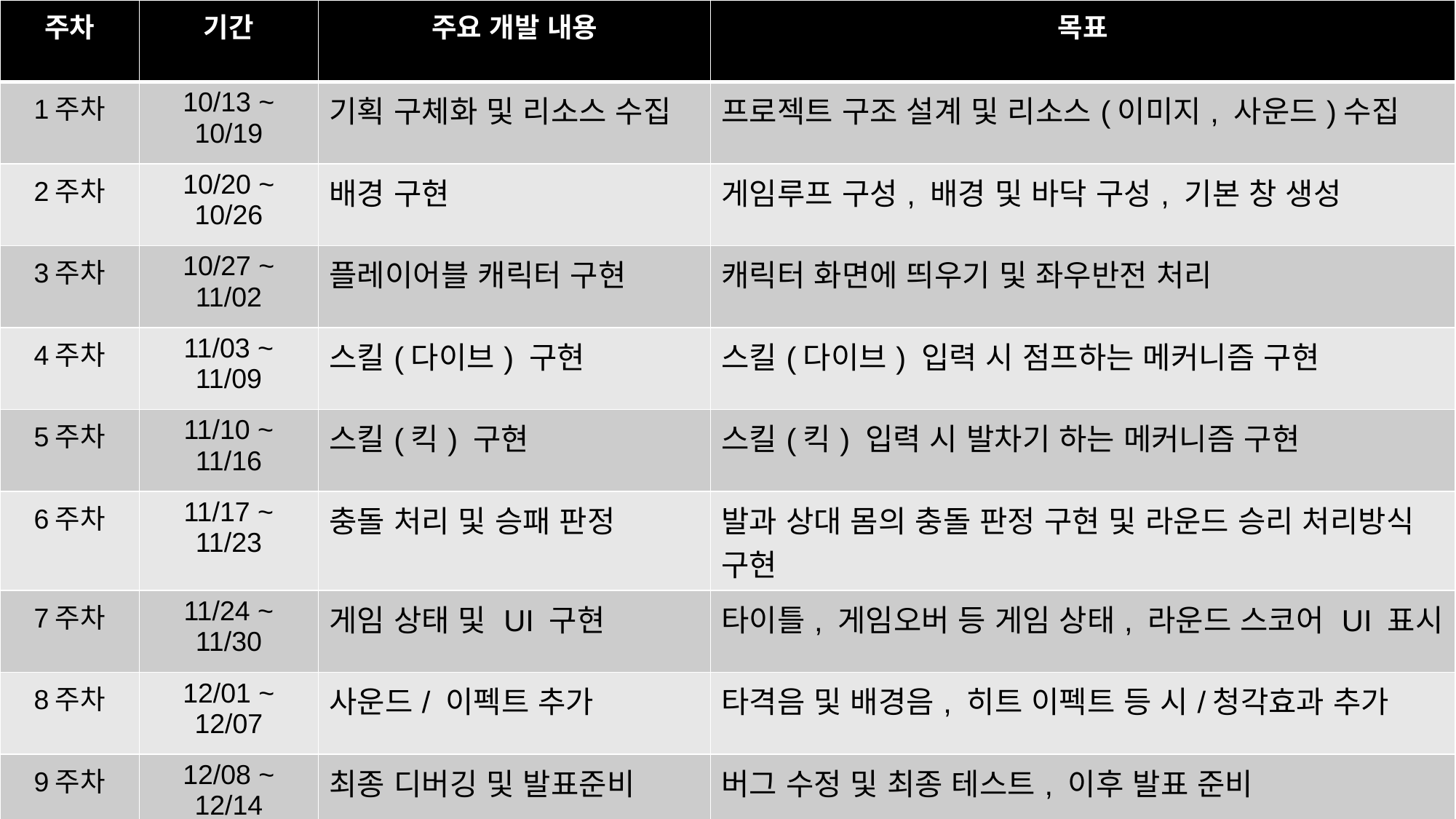

| 주차 | 기간 | 주요 개발 내용 | 목표 |
| --- | --- | --- | --- |
| 1주차 | 10/13 ~ 10/19 | 기획 구체화 및 리소스 수집 | 프로젝트 구조 설계 및 리소스(이미지, 사운드)수집 |
| 2주차 | 10/20 ~ 10/26 | 배경 구현 | 게임루프 구성, 배경 및 바닥 구성, 기본 창 생성 |
| 3주차 | 10/27 ~ 11/02 | 플레이어블 캐릭터 구현 | 캐릭터 화면에 띄우기 및 좌우반전 처리 |
| 4주차 | 11/03 ~ 11/09 | 스킬(다이브) 구현 | 스킬(다이브) 입력 시 점프하는 메커니즘 구현 |
| 5주차 | 11/10 ~ 11/16 | 스킬(킥) 구현 | 스킬(킥) 입력 시 발차기 하는 메커니즘 구현 |
| 6주차 | 11/17 ~ 11/23 | 충돌 처리 및 승패 판정 | 발과 상대 몸의 충돌 판정 구현 및 라운드 승리 처리방식 구현 |
| 7주차 | 11/24 ~ 11/30 | 게임 상태 및 UI 구현 | 타이틀, 게임오버 등 게임 상태, 라운드 스코어 UI 표시 |
| 8주차 | 12/01 ~ 12/07 | 사운드/ 이펙트 추가 | 타격음 및 배경음, 히트 이펙트 등 시/청각효과 추가 |
| 9주차 | 12/08 ~ 12/14 | 최종 디버깅 및 발표준비 | 버그 수정 및 최종 테스트, 이후 발표 준비 |